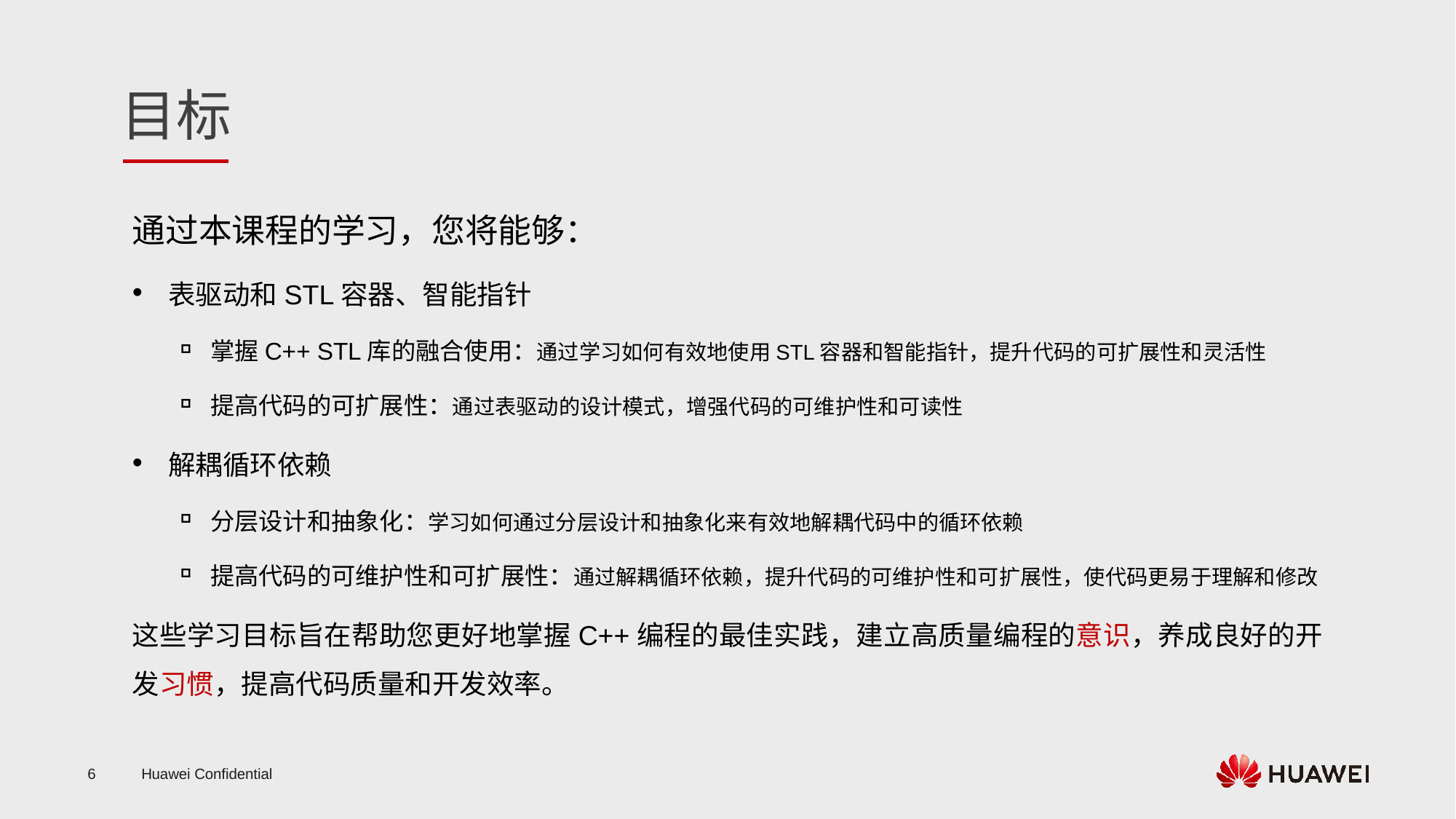

通过本课程的学习，您将能够：
表驱动和STL容器、智能指针
掌握C++ STL库的融合使用：通过学习如何有效地使用STL容器和智能指针，提升代码的可扩展性和灵活性
提高代码的可扩展性：通过表驱动的设计模式，增强代码的可维护性和可读性
解耦循环依赖
分层设计和抽象化：学习如何通过分层设计和抽象化来有效地解耦代码中的循环依赖
提高代码的可维护性和可扩展性：通过解耦循环依赖，提升代码的可维护性和可扩展性，使代码更易于理解和修改
这些学习目标旨在帮助您更好地掌握C++编程的最佳实践，建立高质量编程的意识，养成良好的开发习惯，提高代码质量和开发效率。